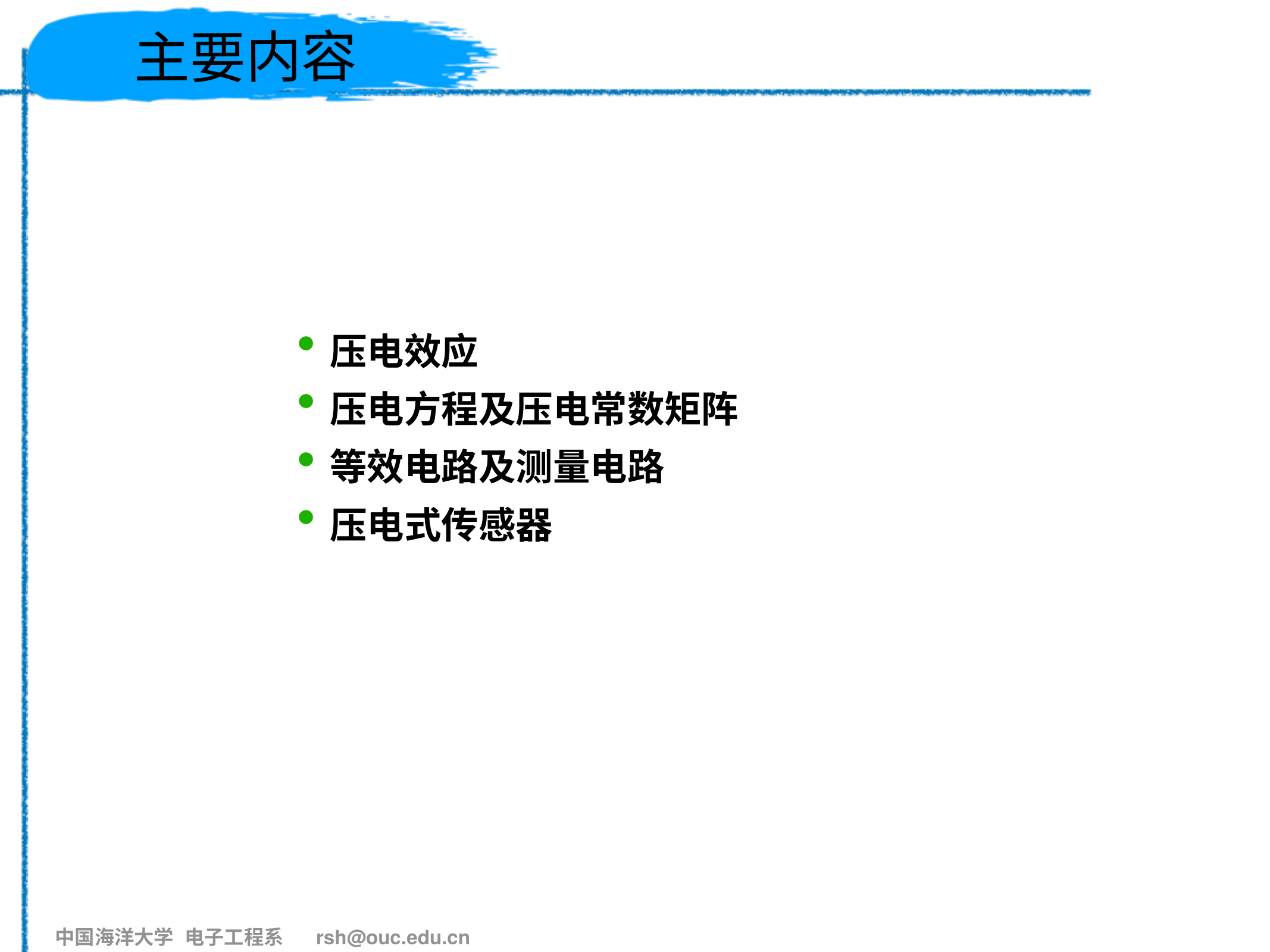

# 主要内容
压电效应
压电方程及压电常数矩阵
等效电路及测量电路
压电式传感器